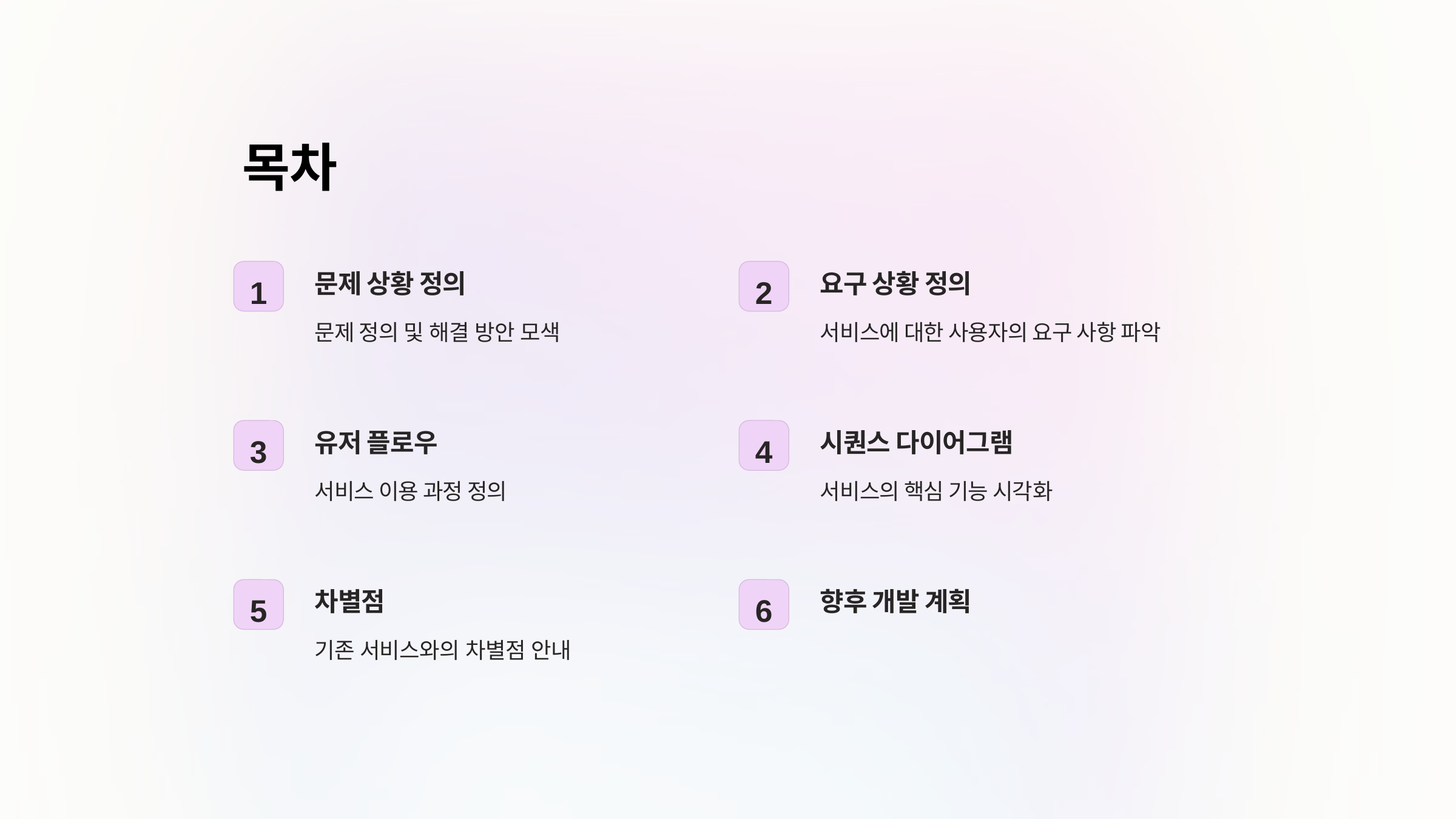

목차

문제 상황 정의

요구 상황 정의
1
2
문제 정의 및 해결 방안 모색
서비스에 대한 사용자의 요구 사항 파악

유저 플로우

시퀀스 다이어그램
3
4
서비스 이용 과정 정의
서비스의 핵심 기능 시각화

차별점

향후 개발 계획
5
6
기존 서비스와의 차별점 안내